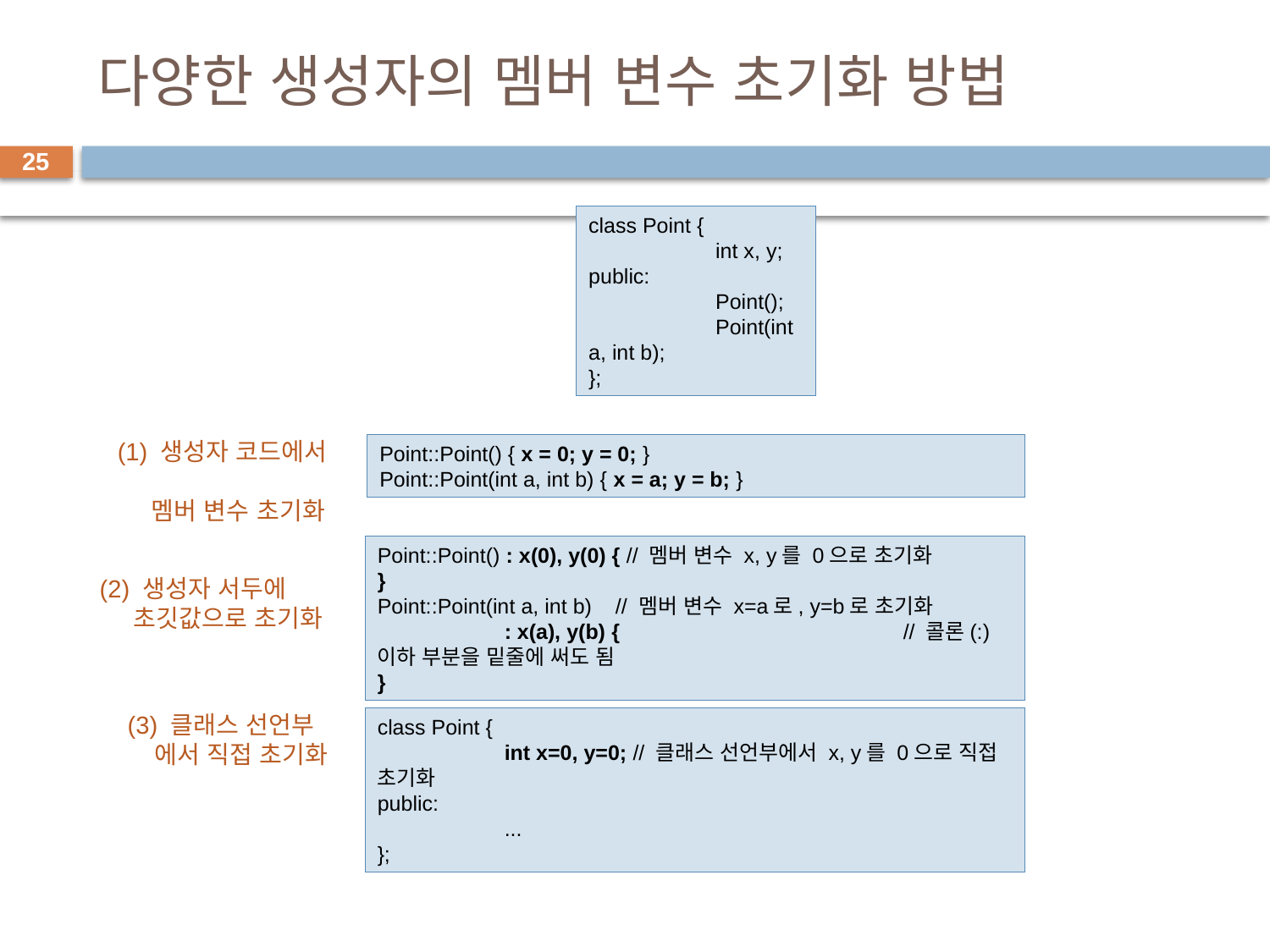

# 다양한 생성자의 멤버 변수 초기화 방법
25
class Point {
	int x, y;
public:
	Point();
	Point(int a, int b);
};
(1) 생성자 코드에서
    멤버 변수 초기화
Point::Point() { x = 0; y = 0; }
Point::Point(int a, int b) { x = a; y = b; }
Point::Point() : x(0), y(0) { // 멤버 변수 x, y를 0으로 초기화
}
Point::Point(int a, int b)    // 멤버 변수 x=a로, y=b로 초기화
	: x(a), y(b) { 			   // 콜론(:) 이하 부분을 밑줄에 써도 됨
}
(2) 생성자 서두에
    초깃값으로 초기화
(3) 클래스 선언부
   에서 직접 초기화
class Point {
	int x=0, y=0; // 클래스 선언부에서 x, y를 0으로 직접 초기화
public:
	...
};